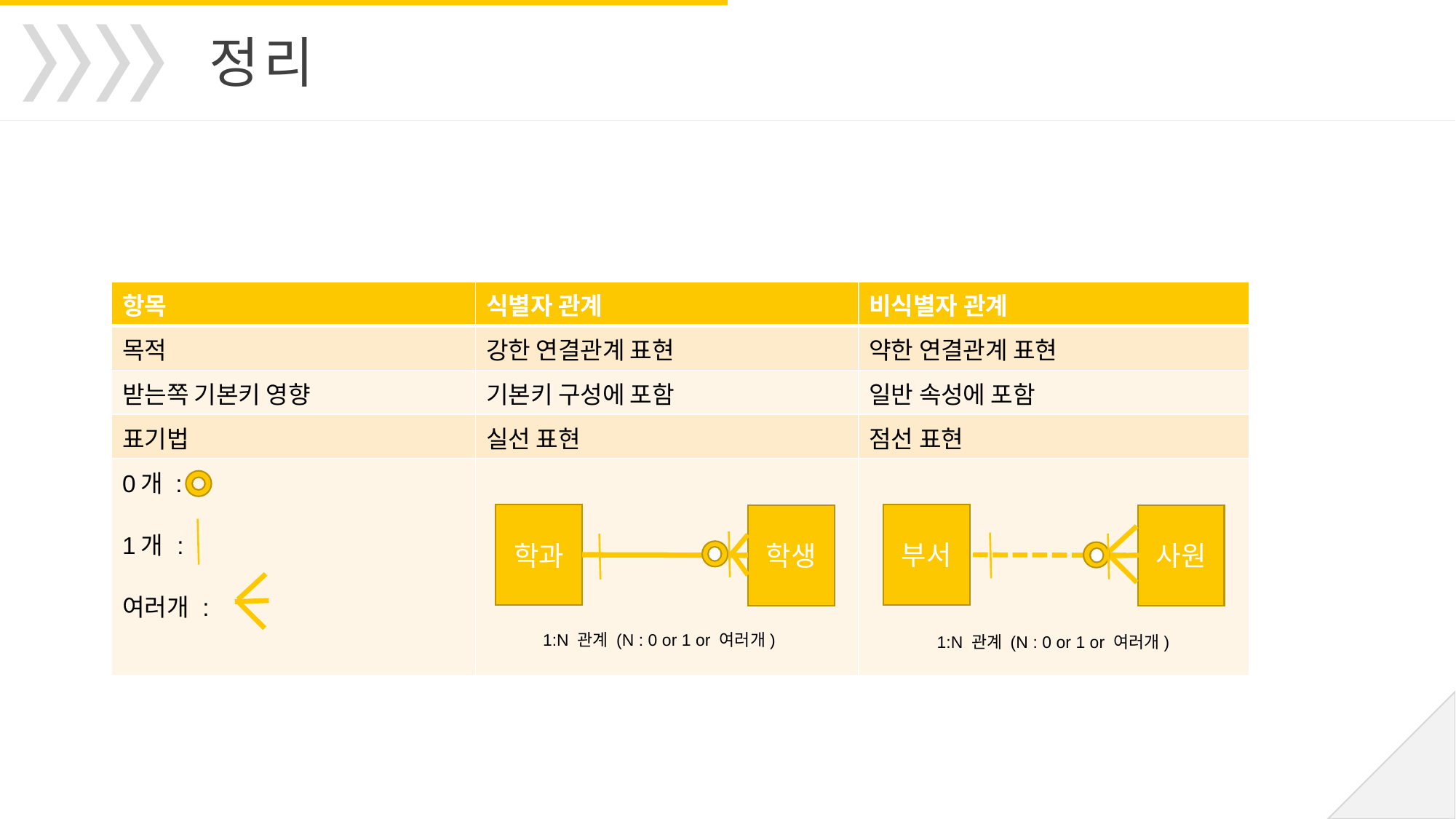

정리

| 항목 | 식별자 관계 | 비식별자 관계 |
| --- | --- | --- |
| 목적 | 강한 연결관계 표현 | 약한 연결관계 표현 |
| 받는쪽 기본키 영향 | 기본키 구성에 포함 | 일반 속성에 포함 |
| 표기법 | 실선 표현 | 점선 표현 |
| 0개 : 1개 : 여러개 : |  |  |

부서
학과
학생
사원

1:N 관계 (N : 0 or 1 or 여러개)
1:N 관계 (N : 0 or 1 or 여러개)